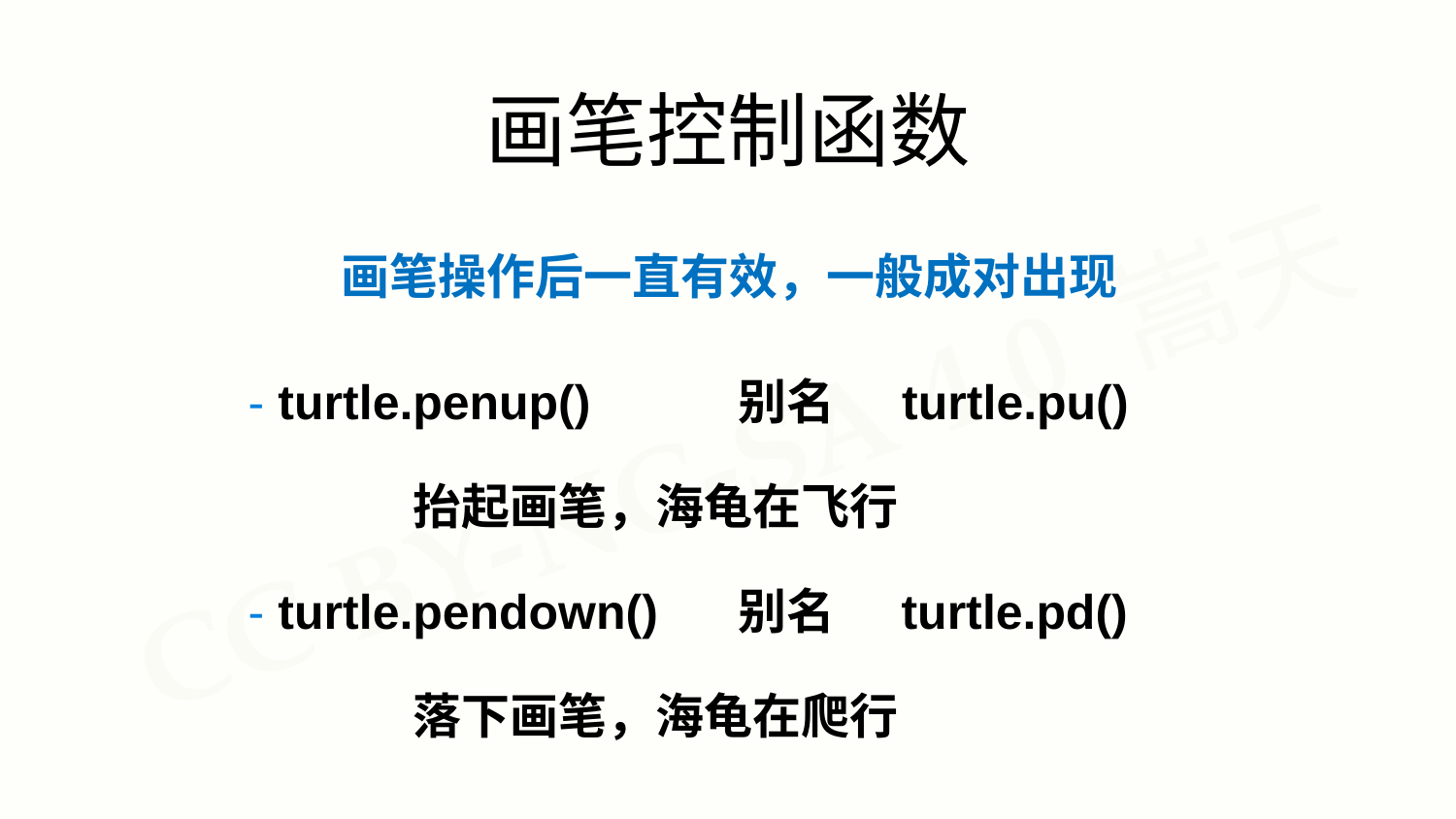

画笔控制函数
画笔操作后一直有效，一般成对出现
- turtle.penup()          别名     turtle.pu()
              抬起画笔，海龟在飞行
- turtle.pendown()     别名     turtle.pd()
              落下画笔，海龟在爬行